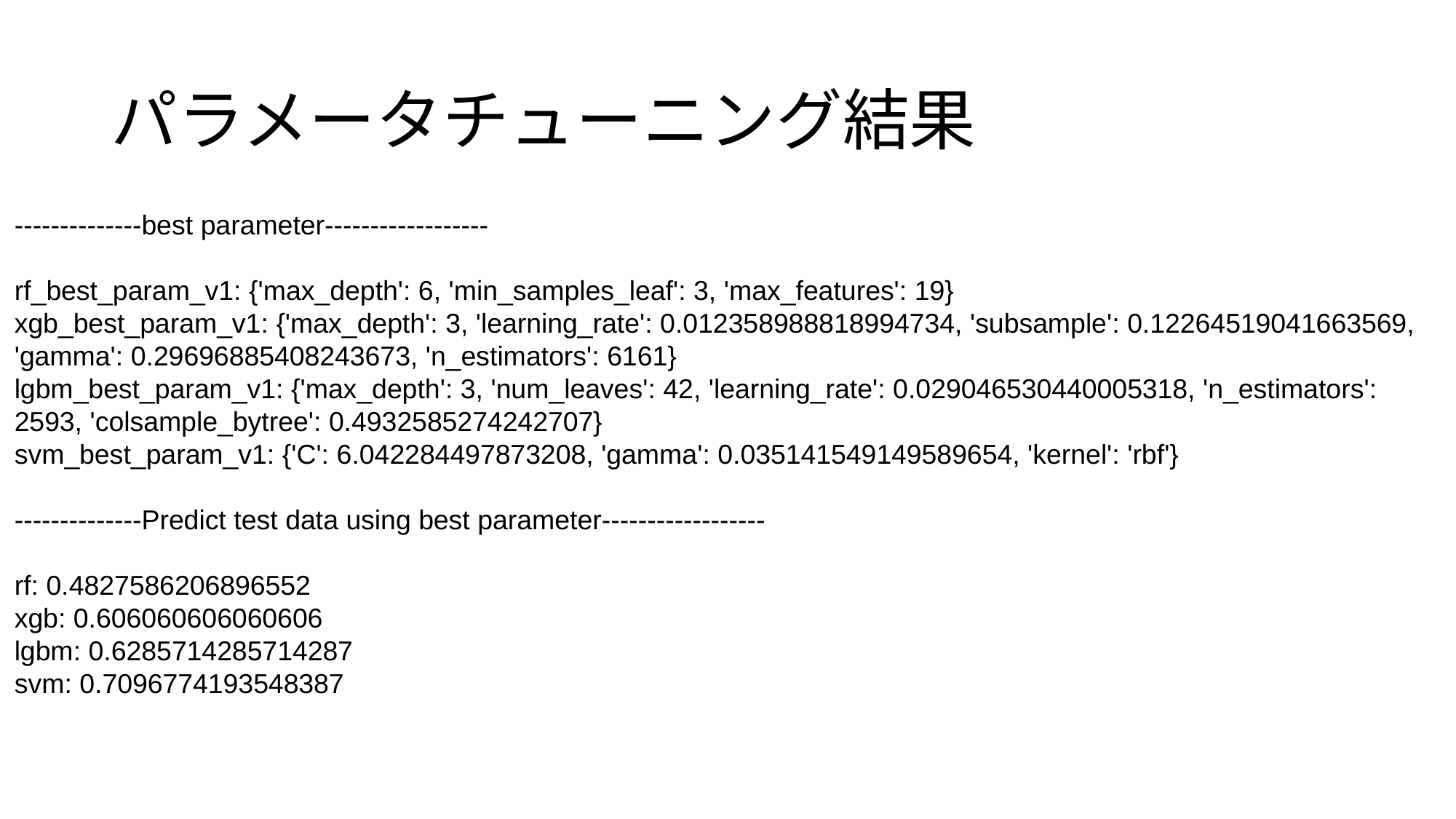

# パラメータチューニング結果
--------------best parameter------------------

rf_best_param_v1: {'max_depth': 6, 'min_samples_leaf': 3, 'max_features': 19}
xgb_best_param_v1: {'max_depth': 3, 'learning_rate': 0.012358988818994734, 'subsample': 0.12264519041663569, 'gamma': 0.29696885408243673, 'n_estimators': 6161}
lgbm_best_param_v1: {'max_depth': 3, 'num_leaves': 42, 'learning_rate': 0.029046530440005318, 'n_estimators': 2593, 'colsample_bytree': 0.4932585274242707}
svm_best_param_v1: {'C': 6.042284497873208, 'gamma': 0.035141549149589654, 'kernel': 'rbf'}

--------------Predict test data using best parameter------------------

rf: 0.4827586206896552
xgb: 0.606060606060606
lgbm: 0.6285714285714287
svm: 0.7096774193548387